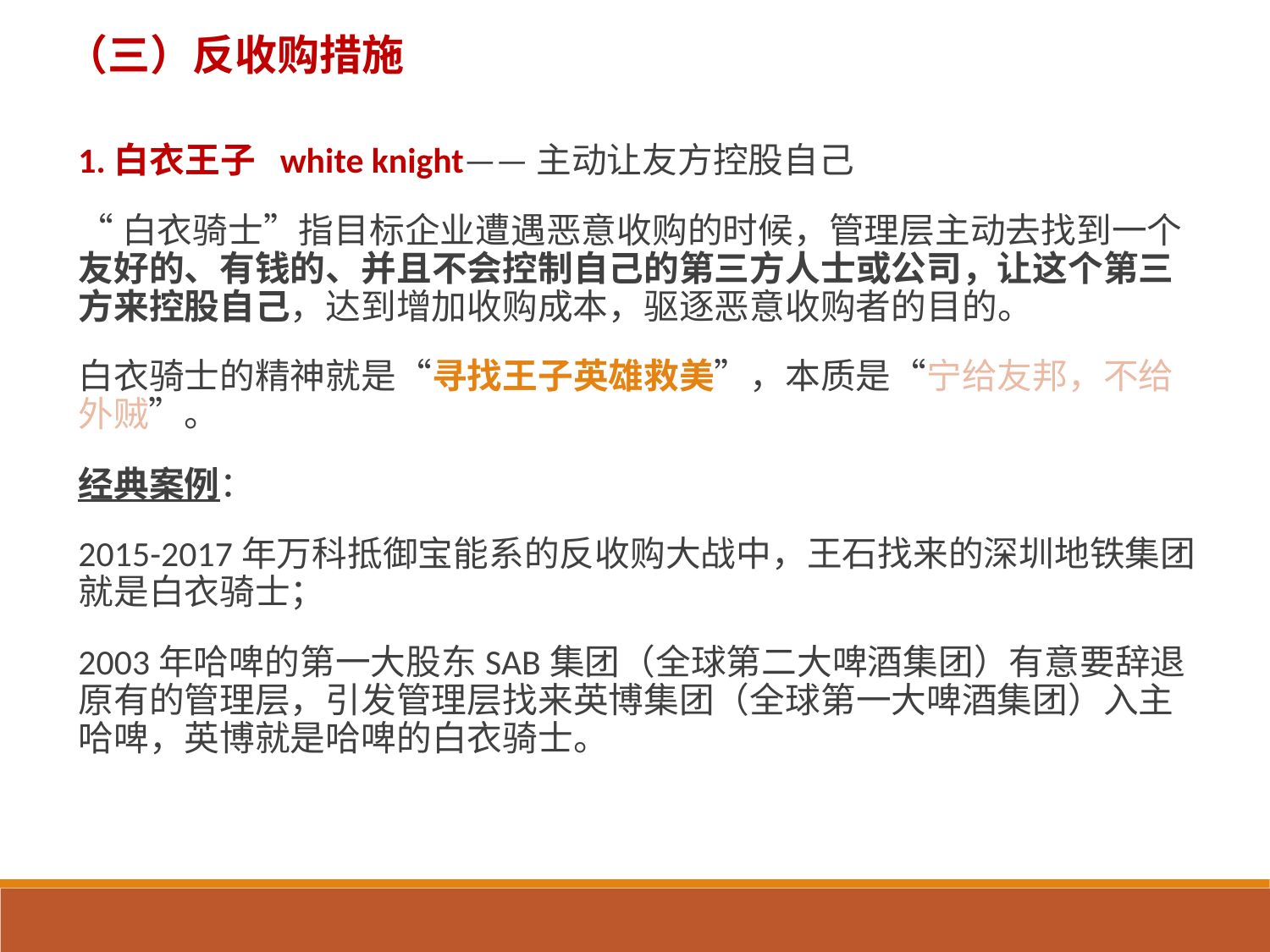

# （三）反收购措施
1.白衣王子  white knight——主动让友方控股自己
“白衣骑士”指目标企业遭遇恶意收购的时候，管理层主动去找到一个友好的、有钱的、并且不会控制自己的第三方人士或公司，让这个第三方来控股自己，达到增加收购成本，驱逐恶意收购者的目的。
白衣骑士的精神就是“寻找王子英雄救美”，本质是“宁给友邦，不给外贼”。
经典案例：
2015-2017年万科抵御宝能系的反收购大战中，王石找来的深圳地铁集团就是白衣骑士；
2003年哈啤的第一大股东SAB集团（全球第二大啤酒集团）有意要辞退原有的管理层，引发管理层找来英博集团（全球第一大啤酒集团）入主哈啤，英博就是哈啤的白衣骑士。